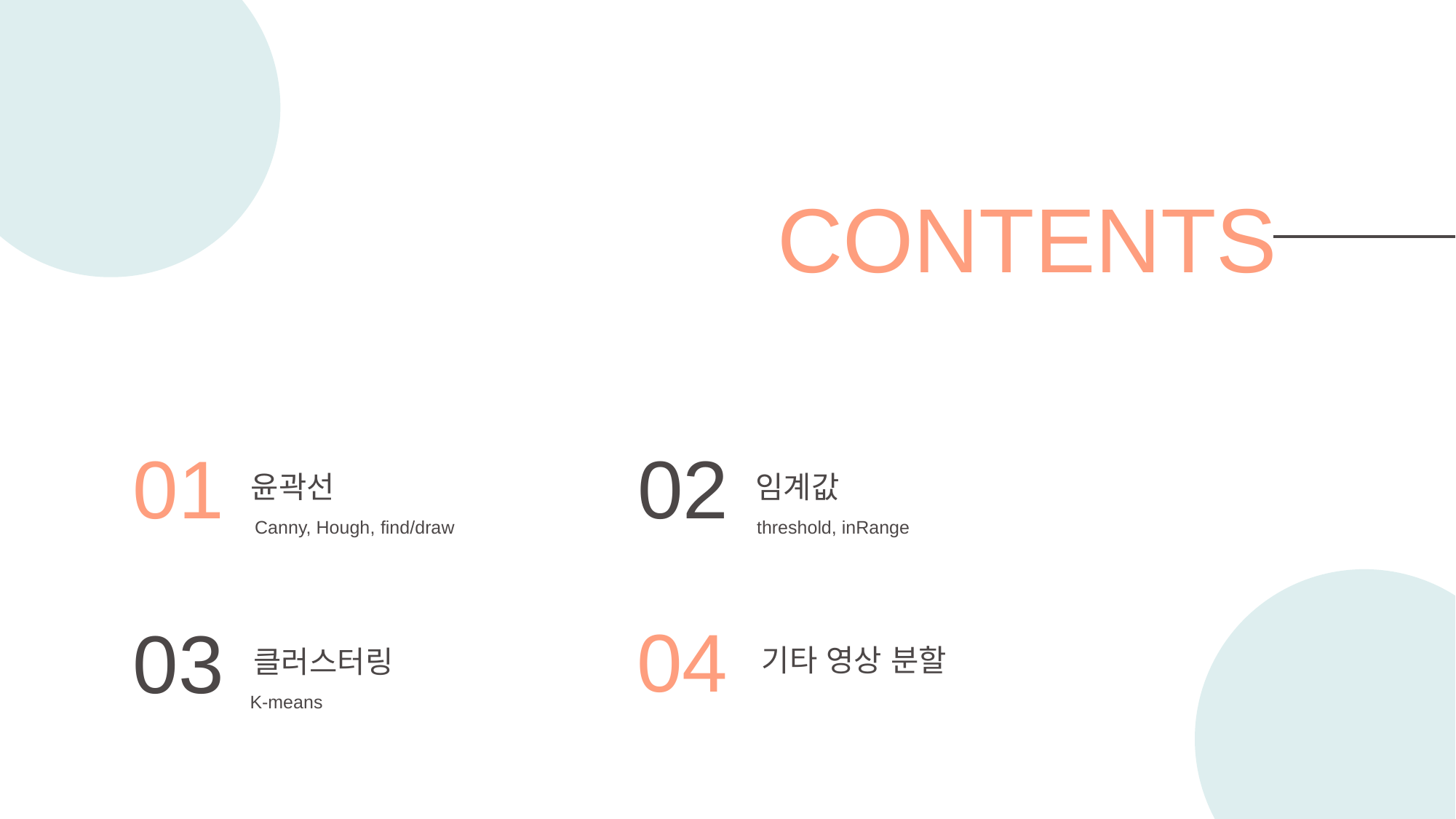

CONTENTS
01
윤곽선
Canny, Hough, find/draw
02
임계값
threshold, inRange
04
기타 영상 분할
03
클러스터링
K-means